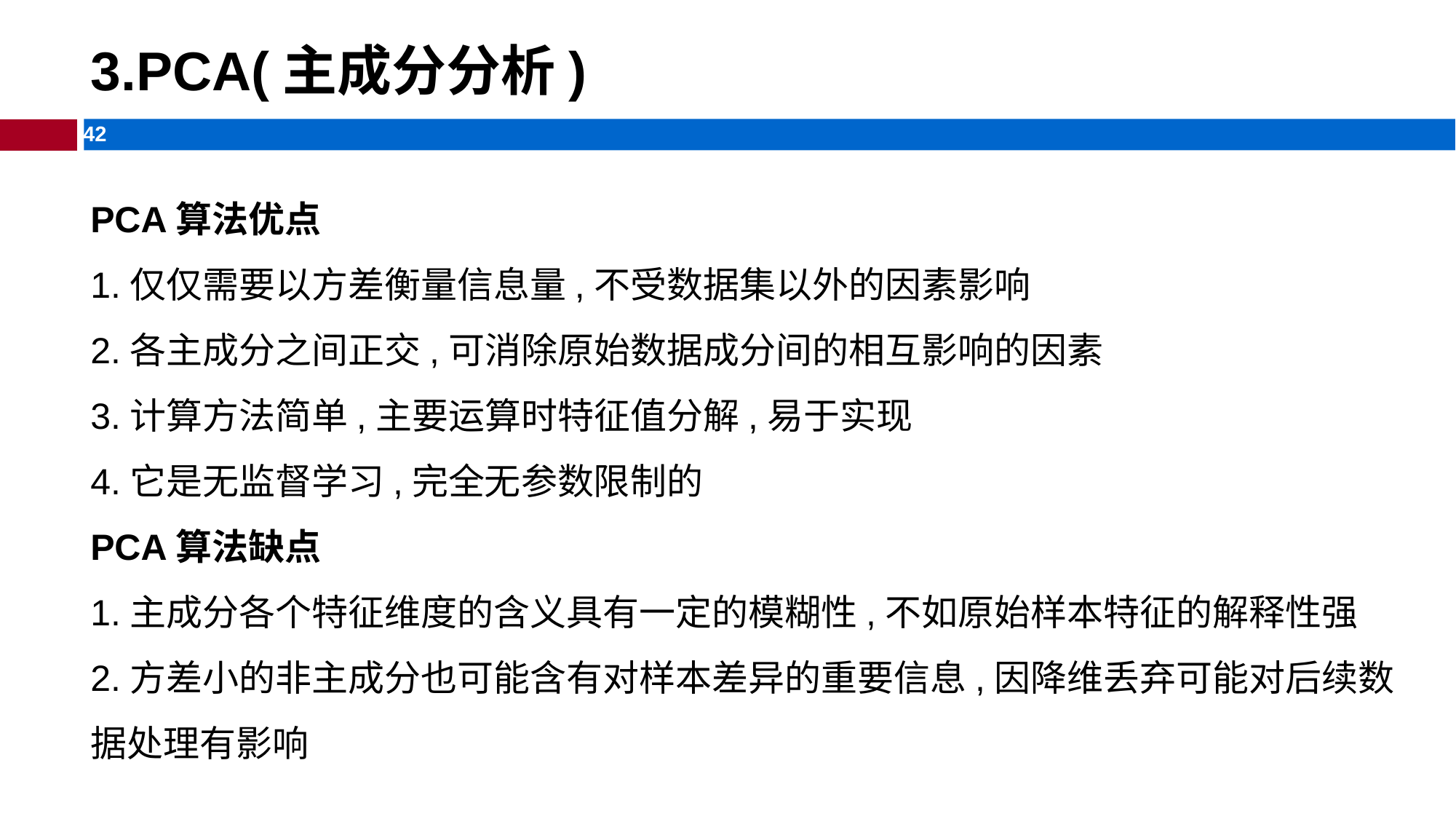

# 3.PCA(主成分分析)

PCA算法优点
1.仅仅需要以方差衡量信息量,不受数据集以外的因素影响
2.各主成分之间正交,可消除原始数据成分间的相互影响的因素
3.计算方法简单,主要运算时特征值分解,易于实现
4.它是无监督学习,完全无参数限制的
PCA算法缺点
1.主成分各个特征维度的含义具有一定的模糊性,不如原始样本特征的解释性强
2.方差小的非主成分也可能含有对样本差异的重要信息,因降维丢弃可能对后续数据处理有影响